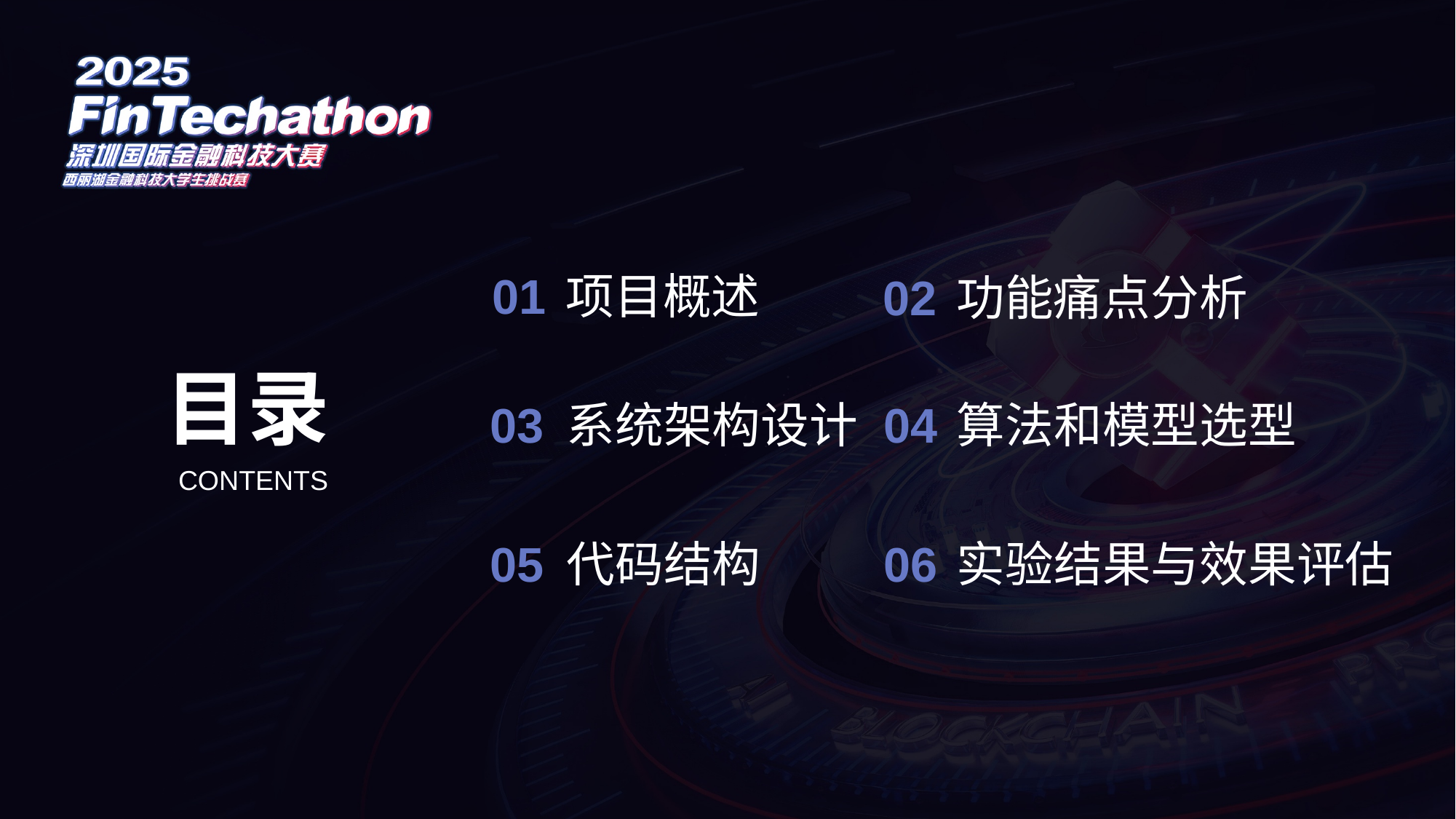

01
项目概述
02
功能痛点分析
目录
03
系统架构设计
04
算法和模型选型
CONTENTS
05
代码结构
06
实验结果与效果评估